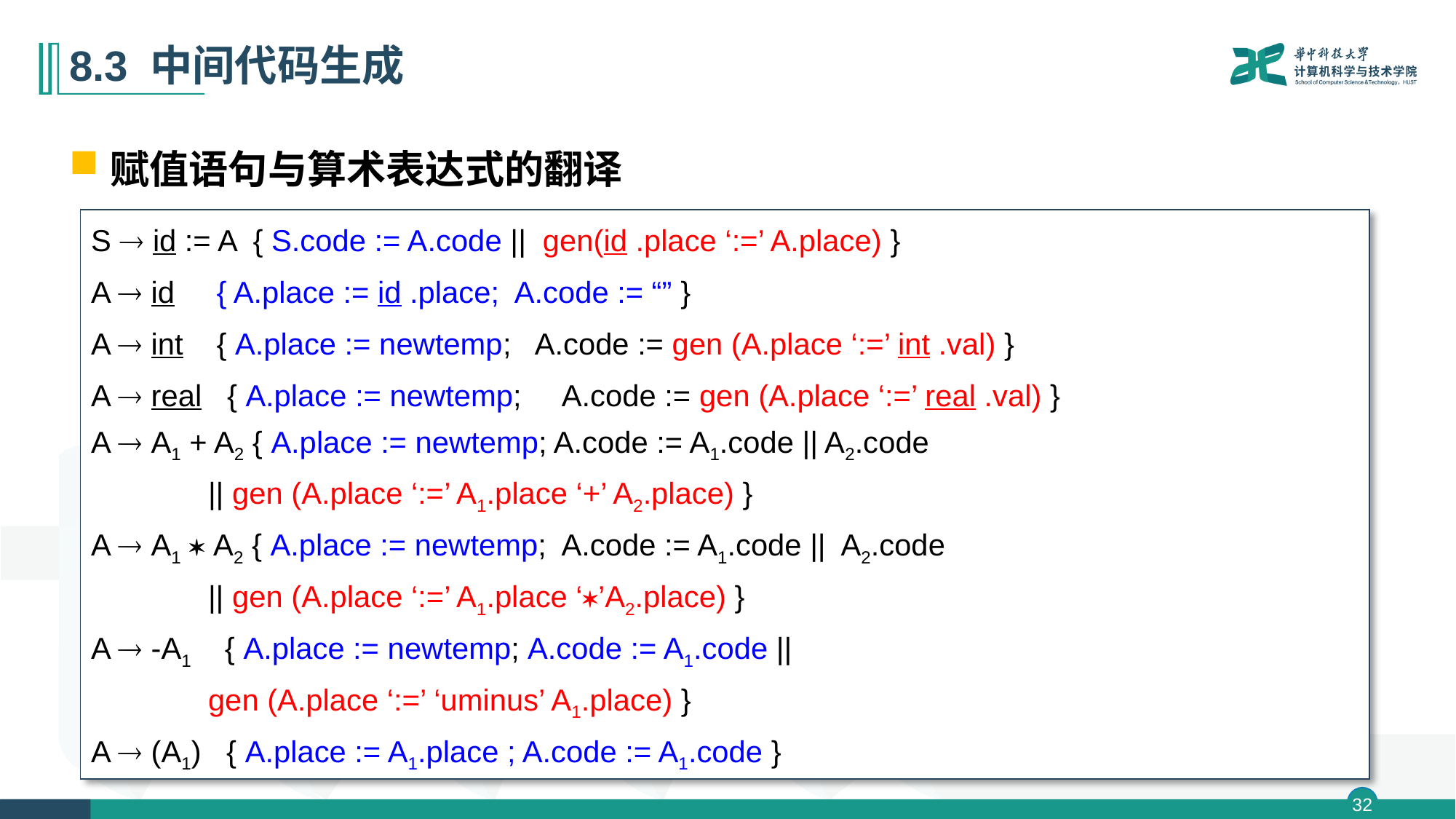

# 8.3 中间代码生成
赋值语句与算术表达式的翻译
S → id := A  { S.code := A.code ||  gen(id .place ‘:=’ A.place) }
A → id     { A.place := id .place;  A.code := “” }
A → int    { A.place := newtemp;   A.code := gen (A.place ‘:=’ int .val) }
A → real   { A.place := newtemp;     A.code := gen (A.place ‘:=’ real .val) }
A → A1 + A2 { A.place := newtemp; A.code := A1.code || A2.code
              || gen (A.place ‘:=’ A1.place ‘+’ A2.place) }
A → A1 ∗ A2 { A.place := newtemp;  A.code := A1.code ||  A2.code
              || gen (A.place ‘:=’ A1.place ‘∗’A2.place) }
A → -A1    { A.place := newtemp; A.code := A1.code ||
              gen (A.place ‘:=’ ‘uminus’ A1.place) }
A → (A1)   { A.place := A1.place ; A.code := A1.code }